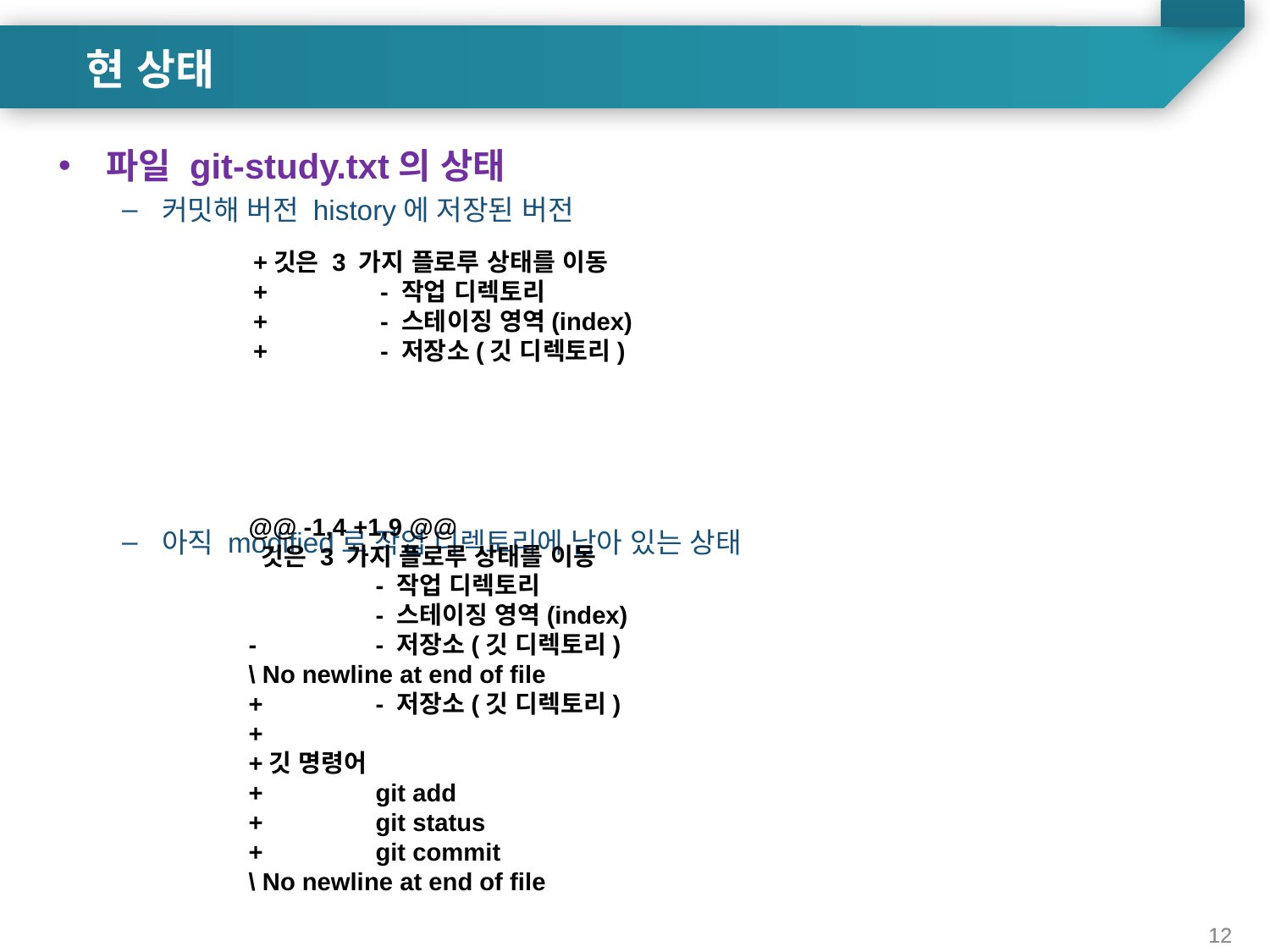

현 상태
파일 git-study.txt의 상태
커밋해 버전 history에 저장된 버전

아직 modified로 작업 디렉토리에 남아 있는 상태
+깃은 3 가지 플로루 상태를 이동
+	- 작업 디렉토리
+	- 스테이징 영역(index)
+	- 저장소(깃 디렉토리)
@@ -1,4 +1,9 @@
 깃은 3 가지 플로루 상태를 이동
 	- 작업 디렉토리
 	- 스테이징 영역(index)
-	- 저장소(깃 디렉토리)
\ No newline at end of file
+	- 저장소(깃 디렉토리)
+
+깃 명령어
+	git add
+	git status
+	git commit
\ No newline at end of file
12